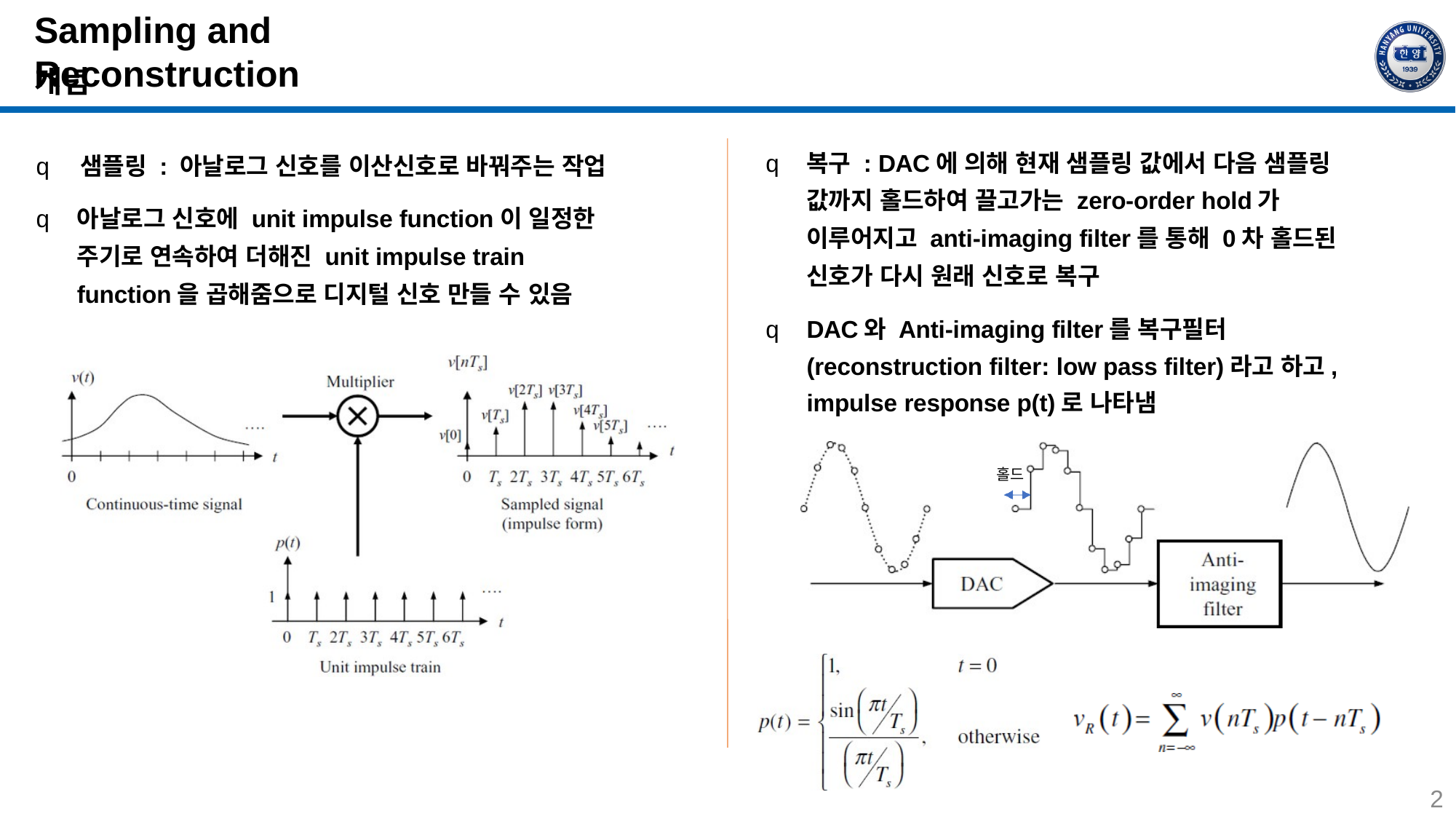

# Sampling and Reconstruction
개념

q	샘플링 : 아날로그 신호를 이산신호로 바꿔주는 작업
q	아날로그 신호에 unit impulse function이 일정한  주기로 연속하여 더해진 unit impulse train  function을 곱해줌으로 디지털 신호 만들 수 있음
q	복구 : DAC에 의해 현재 샘플링 값에서 다음 샘플링  값까지 홀드하여 끌고가는 zero-order hold가  이루어지고 anti-imaging filter를 통해 0차 홀드된  신호가 다시 원래 신호로 복구
q	DAC와 Anti-imaging filter를 복구필터  (reconstruction filter: low pass filter)라고 하고,  impulse response p(t)로 나타냄

홀드

2